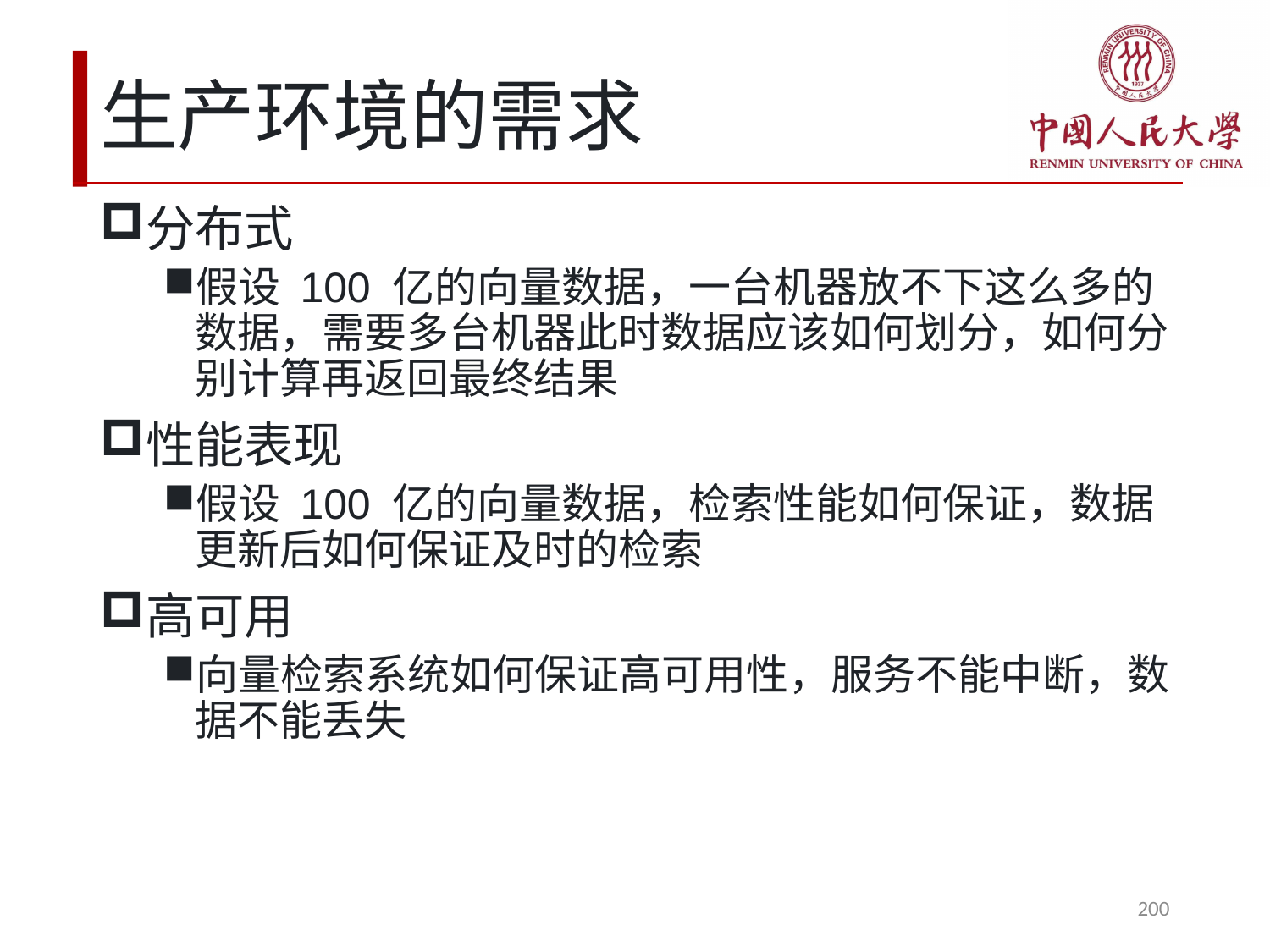

# 生产环境的需求
分布式
假设 100 亿的向量数据，一台机器放不下这么多的数据，需要多台机器此时数据应该如何划分，如何分别计算再返回最终结果
性能表现
假设 100 亿的向量数据，检索性能如何保证，数据更新后如何保证及时的检索
高可用
向量检索系统如何保证高可用性，服务不能中断，数据不能丢失

200